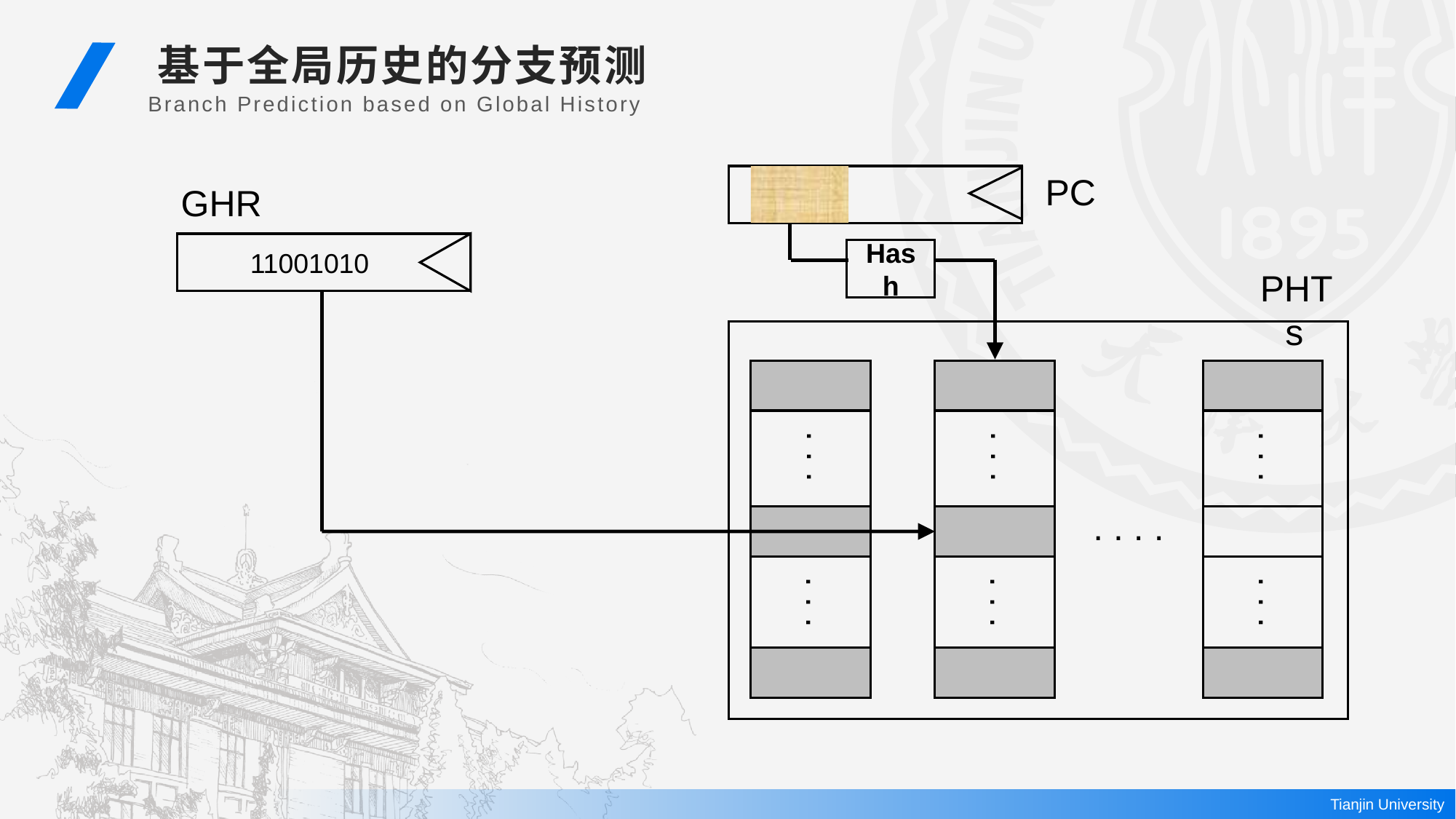

基于全局历史的分支预测
Branch Prediction based on Global History
PC

GHR

Hash
11001010
PHTs

. . .
. . .
. . .
. . . .

. . .
. . .
. . .